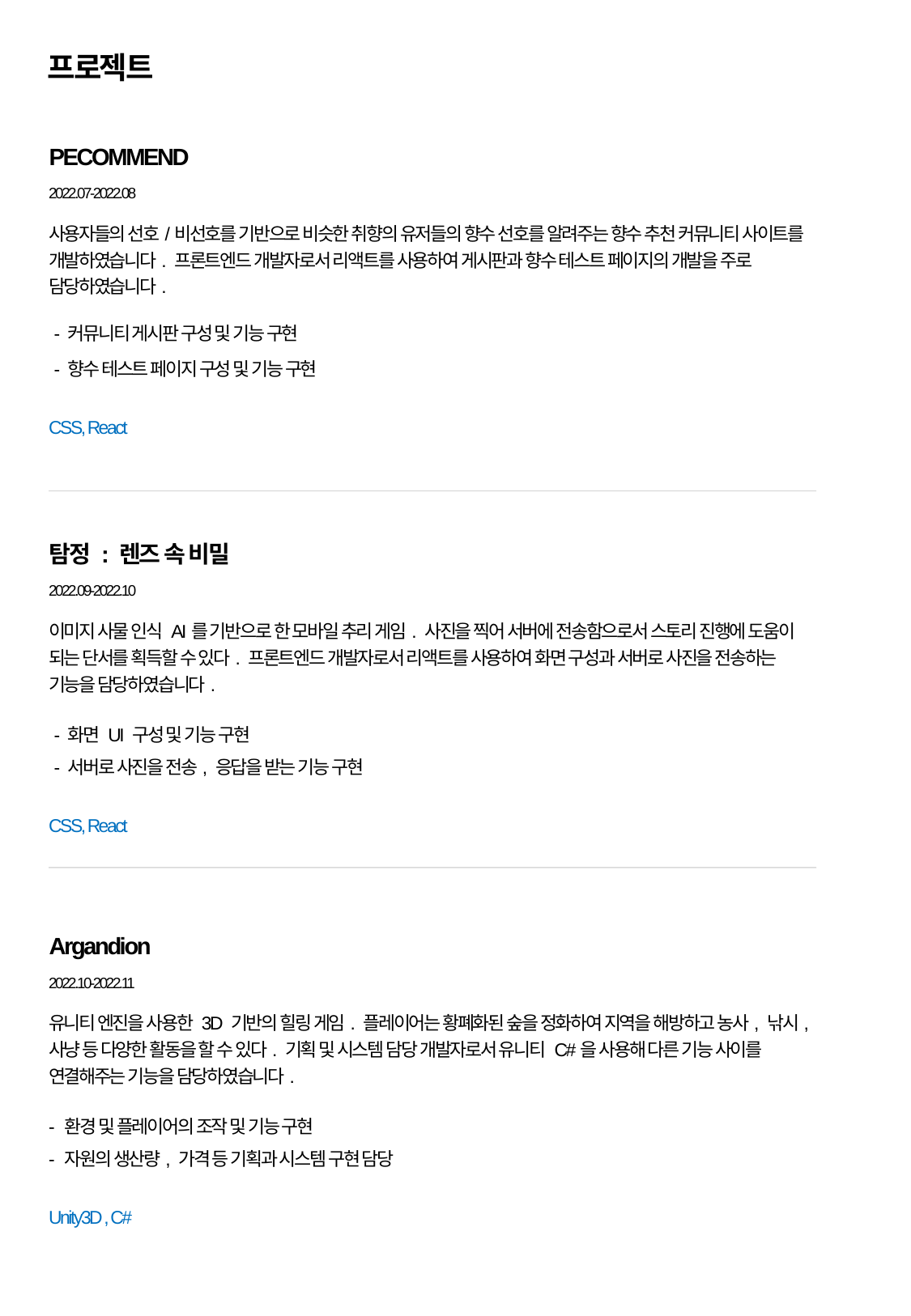

프로젝트
PECOMMEND
2022.07-2022.08
사용자들의 선호/비선호를 기반으로 비슷한 취향의 유저들의 향수 선호를 알려주는 향수 추천 커뮤니티 사이트를 개발하였습니다. 프론트엔드 개발자로서 리액트를 사용하여 게시판과 향수 테스트 페이지의 개발을 주로 담당하였습니다.
 - 커뮤니티 게시판 구성 및 기능 구현
 - 향수 테스트 페이지 구성 및 기능 구현
CSS, React

탐정 : 렌즈 속 비밀
2022.09-2022.10
이미지 사물 인식 AI를 기반으로 한 모바일 추리 게임. 사진을 찍어 서버에 전송함으로서 스토리 진행에 도움이 되는 단서를 획득할 수 있다. 프론트엔드 개발자로서 리액트를 사용하여 화면 구성과 서버로 사진을 전송하는 기능을 담당하였습니다.
 - 화면 UI 구성 및 기능 구현
 - 서버로 사진을 전송, 응답을 받는 기능 구현
CSS, React

Argandion
2022.10-2022.11
유니티 엔진을 사용한 3D 기반의 힐링 게임. 플레이어는 황폐화된 숲을 정화하여 지역을 해방하고 농사, 낚시, 사냥 등 다양한 활동을 할 수 있다. 기획 및 시스템 담당 개발자로서 유니티 C#을 사용해 다른 기능 사이를 연결해주는 기능을 담당하였습니다.
- 환경 및 플레이어의 조작 및 기능 구현
- 자원의 생산량, 가격 등 기획과 시스템 구현 담당
Unity3D , C#